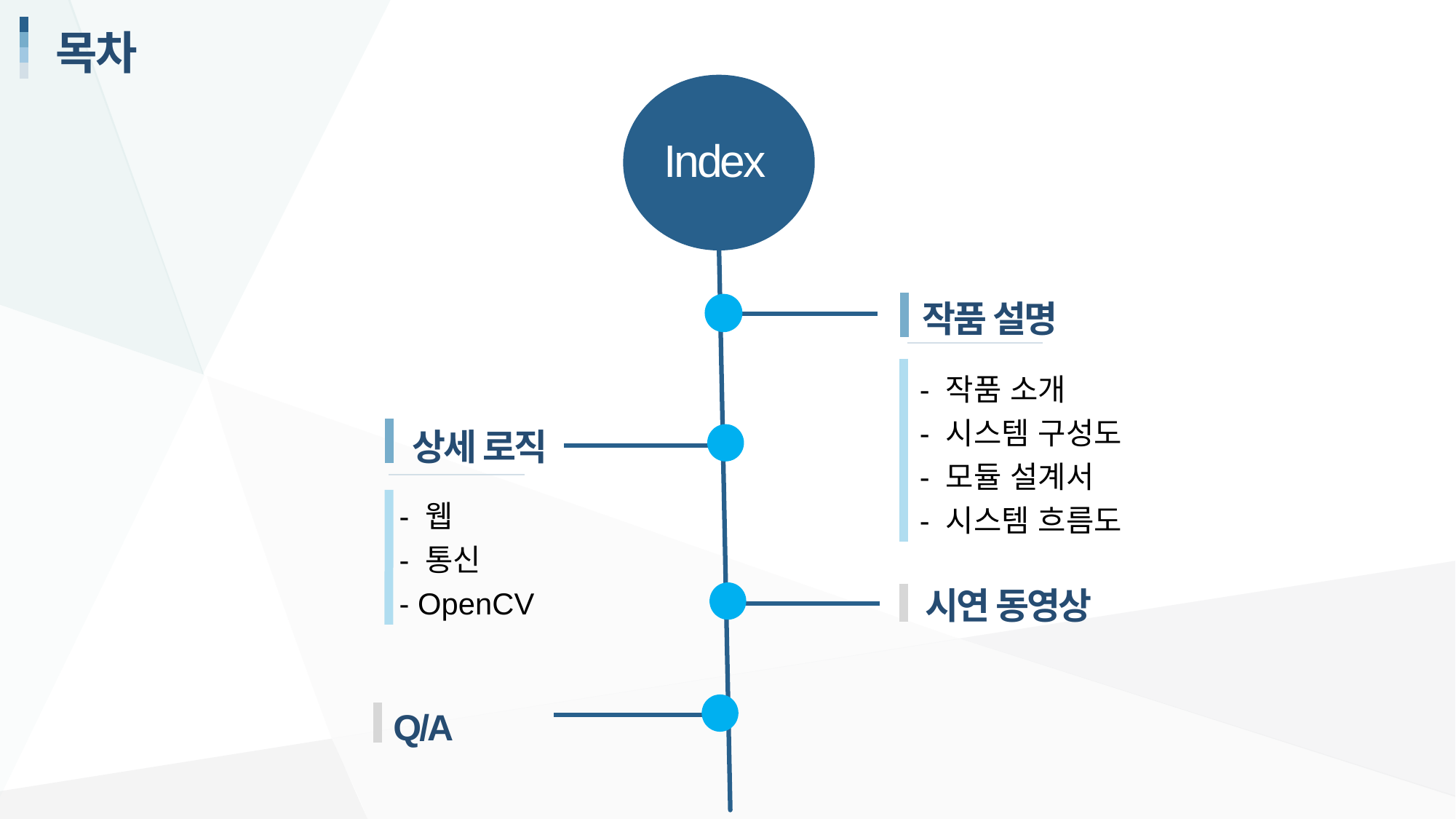

목차

Index
작품 설명

- 작품 소개
- 시스템 구성도
- 모듈 설계서
- 시스템 흐름도
상세 로직

- 웹
- 통신
- OpenCV
시연 동영상

Q/A